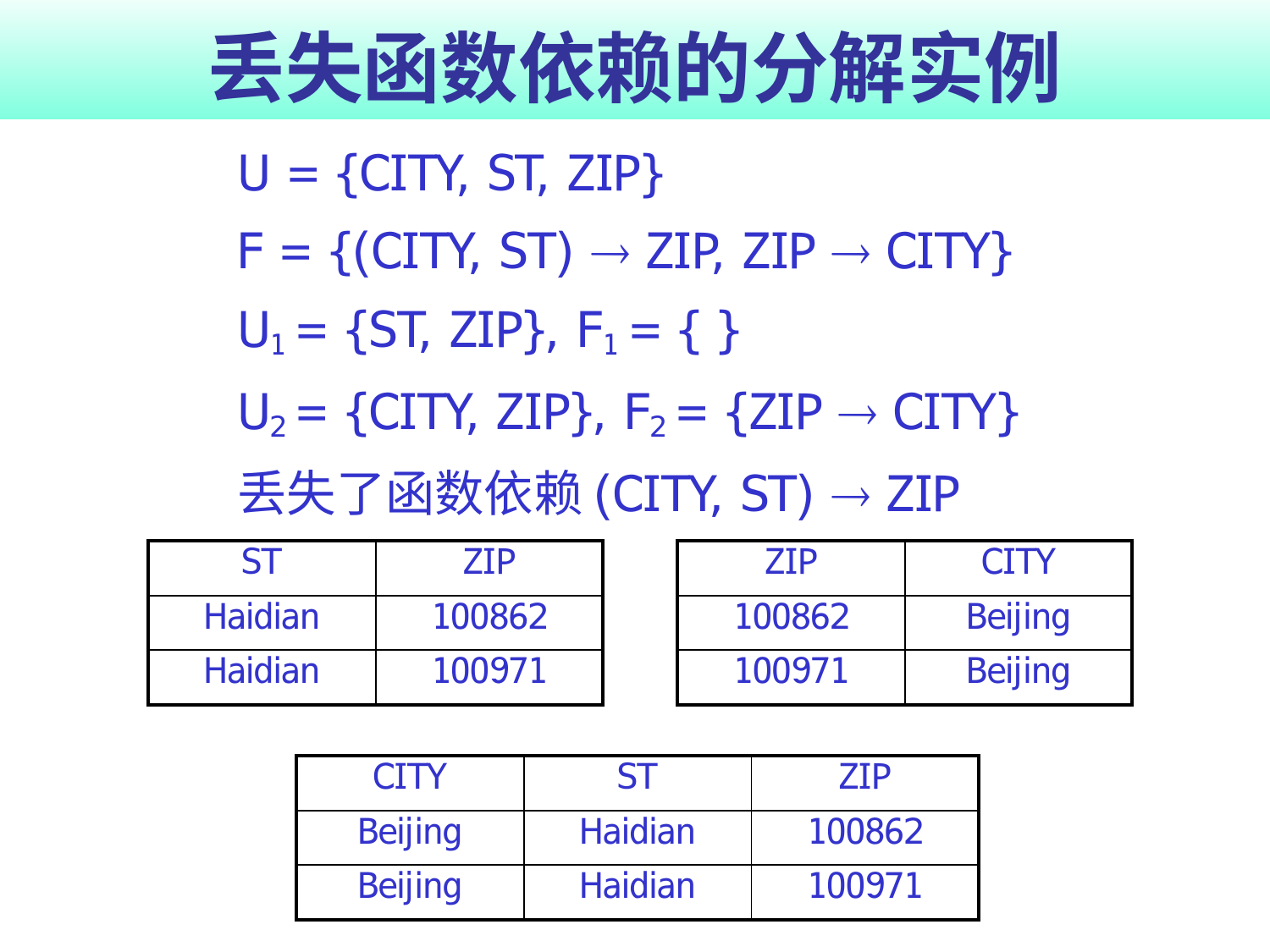

# 丢失函数依赖的分解实例
U = {CITY, ST, ZIP}
F = {(CITY, ST) → ZIP, ZIP → CITY}
U1 = {ST, ZIP}, F1 = { }
U2 = {CITY, ZIP}, F2 = {ZIP → CITY}
丢失了函数依赖(CITY, ST) → ZIP
| ST | ZIP |
| --- | --- |
| Haidian | 100862 |
| Haidian | 100971 |
| ZIP | CITY |
| --- | --- |
| 100862 | Beijing |
| 100971 | Beijing |
| CITY | ST | ZIP |
| --- | --- | --- |
| Beijing | Haidian | 100862 |
| Beijing | Haidian | 100971 |